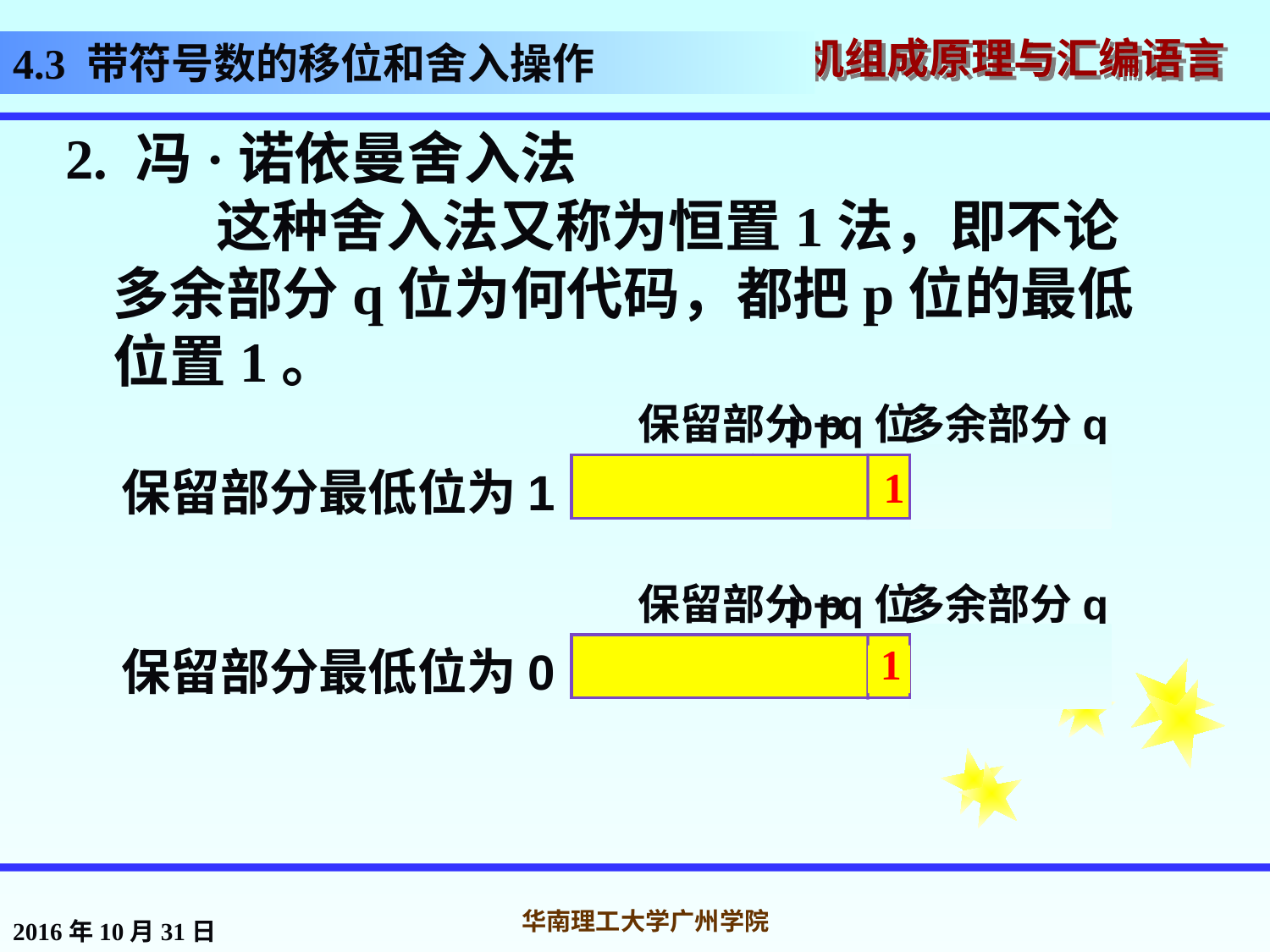

# 4.3 带符号数的移位和舍入操作
2. 冯·诺依曼舍入法
        这种舍入法又称为恒置1法，即不论多余部分q位为何代码，都把p位的最低位置1。
保留部分p位
p+q位
多余部分q位

保留部分最低位为1

1

保留部分p位
p+q位
多余部分q位

保留部分最低位为0

0

1
2016年10月31日
华南理工大学广州学院